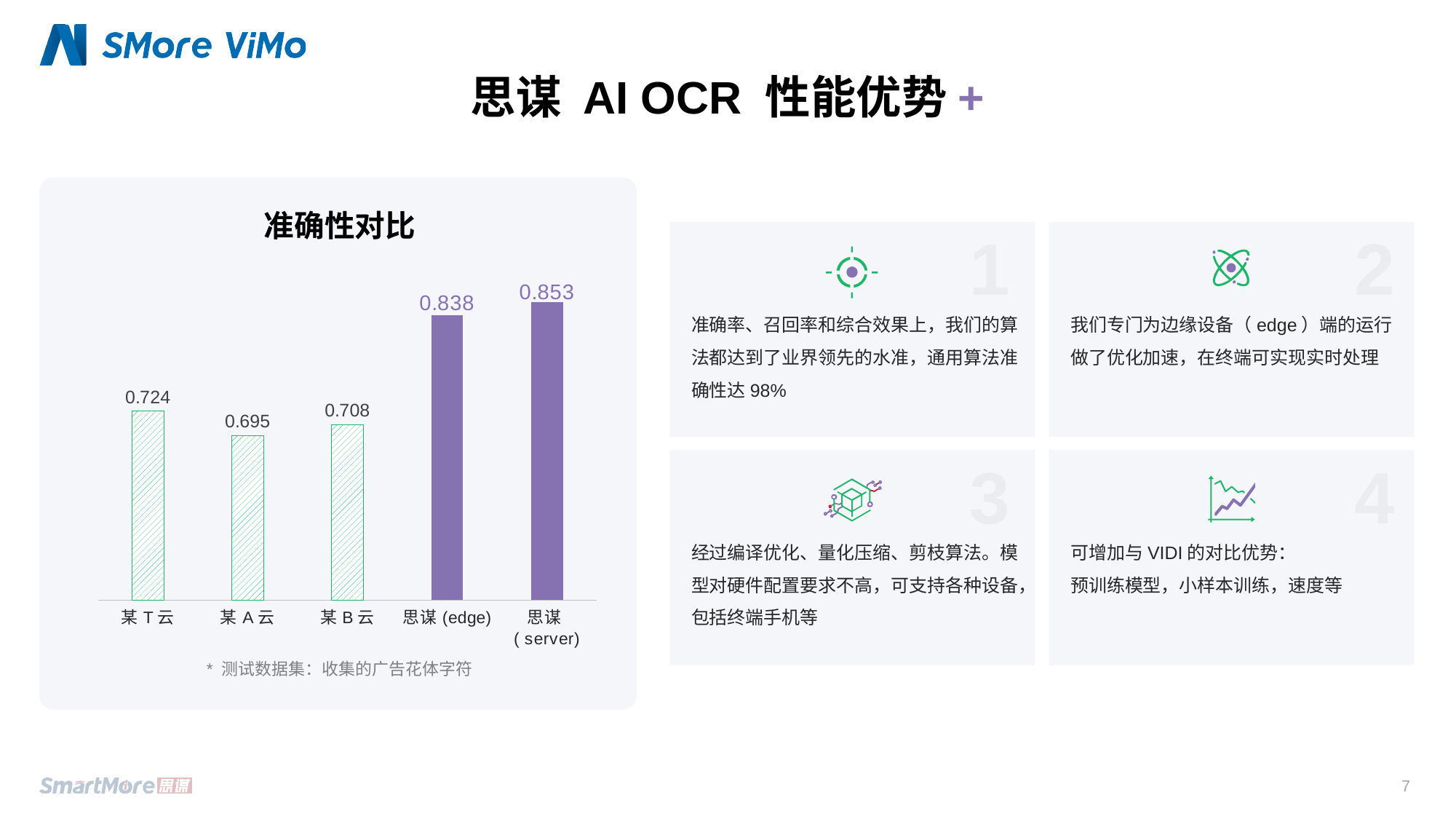

思谋 AI OCR 性能优势+

准确性对比
1
2

### Chart

| Category | h-mean
 |
|---|---|
| 某T云 | 0.724 |
| 某A云 | 0.695 |
| 某B云 | 0.708 |
| 思谋(edge) | 0.838 |
| 思谋( server) | 0.853 |

准确率、召回率和综合效果上，我们的算法都达到了业界领先的水准，通用算法准确性达98%
我们专门为边缘设备（edge）端的运行做了优化加速，在终端可实现实时处理
3
4

经过编译优化、量化压缩、剪枝算法。模型对硬件配置要求不高，可支持各种设备，包括终端手机等
可增加与VIDI的对比优势：
预训练模型，小样本训练，速度等
* 测试数据集：收集的广告花体字符